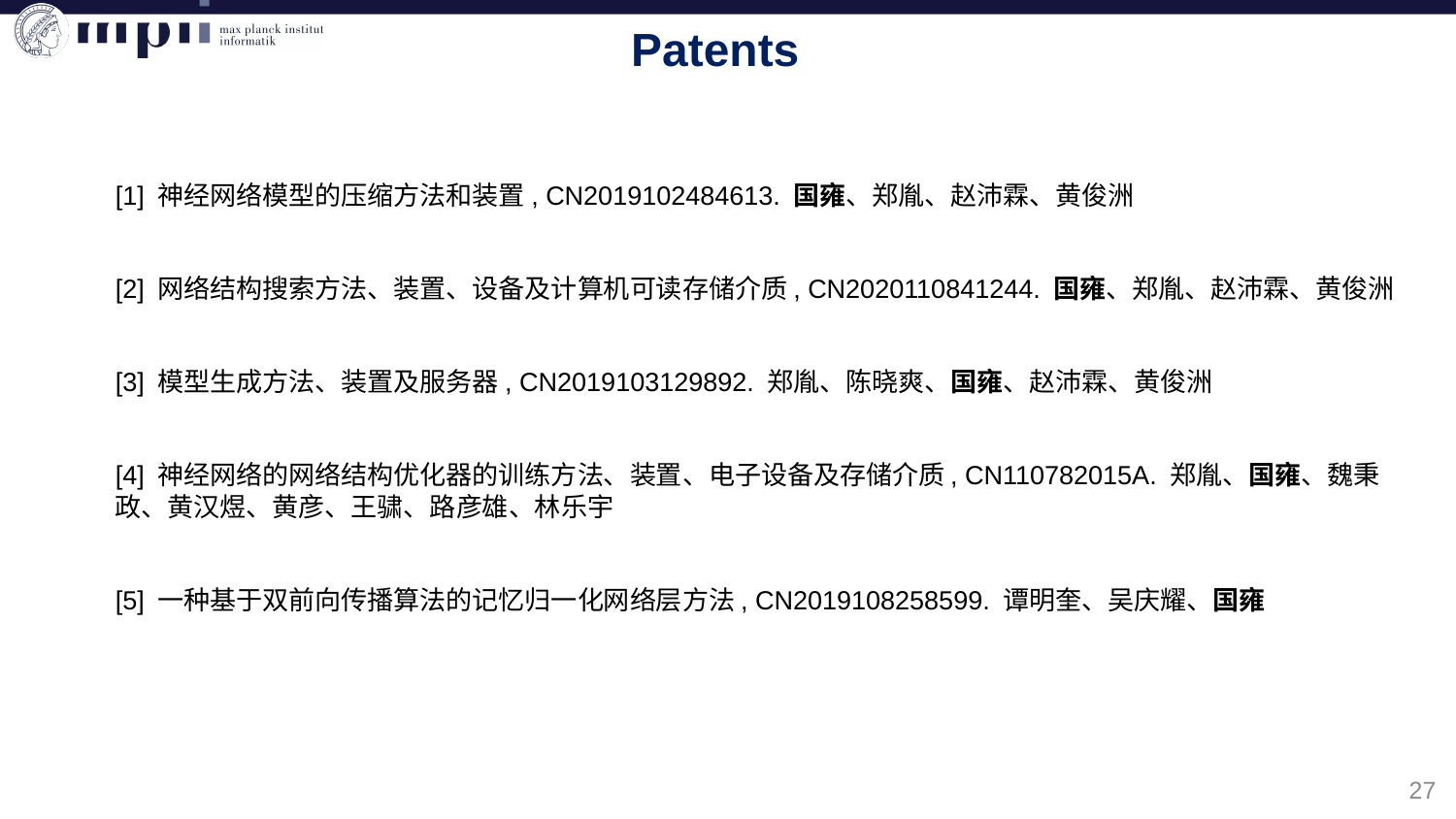

Patents
[1] 神经网络模型的压缩方法和装置, CN2019102484613. 国雍、郑胤、赵沛霖、黄俊洲

[2] 网络结构搜索方法、装置、设备及计算机可读存储介质, CN2020110841244. 国雍、郑胤、赵沛霖、黄俊洲

[3] 模型生成方法、装置及服务器, CN2019103129892. 郑胤、陈晓爽、国雍、赵沛霖、黄俊洲

[4] 神经网络的网络结构优化器的训练方法、装置、电子设备及存储介质, CN110782015A. 郑胤、国雍、魏秉政、黄汉煜、黄彦、王骕、路彦雄、林乐宇

[5] 一种基于双前向传播算法的记忆归一化网络层方法, CN2019108258599. 谭明奎、吴庆耀、国雍
27